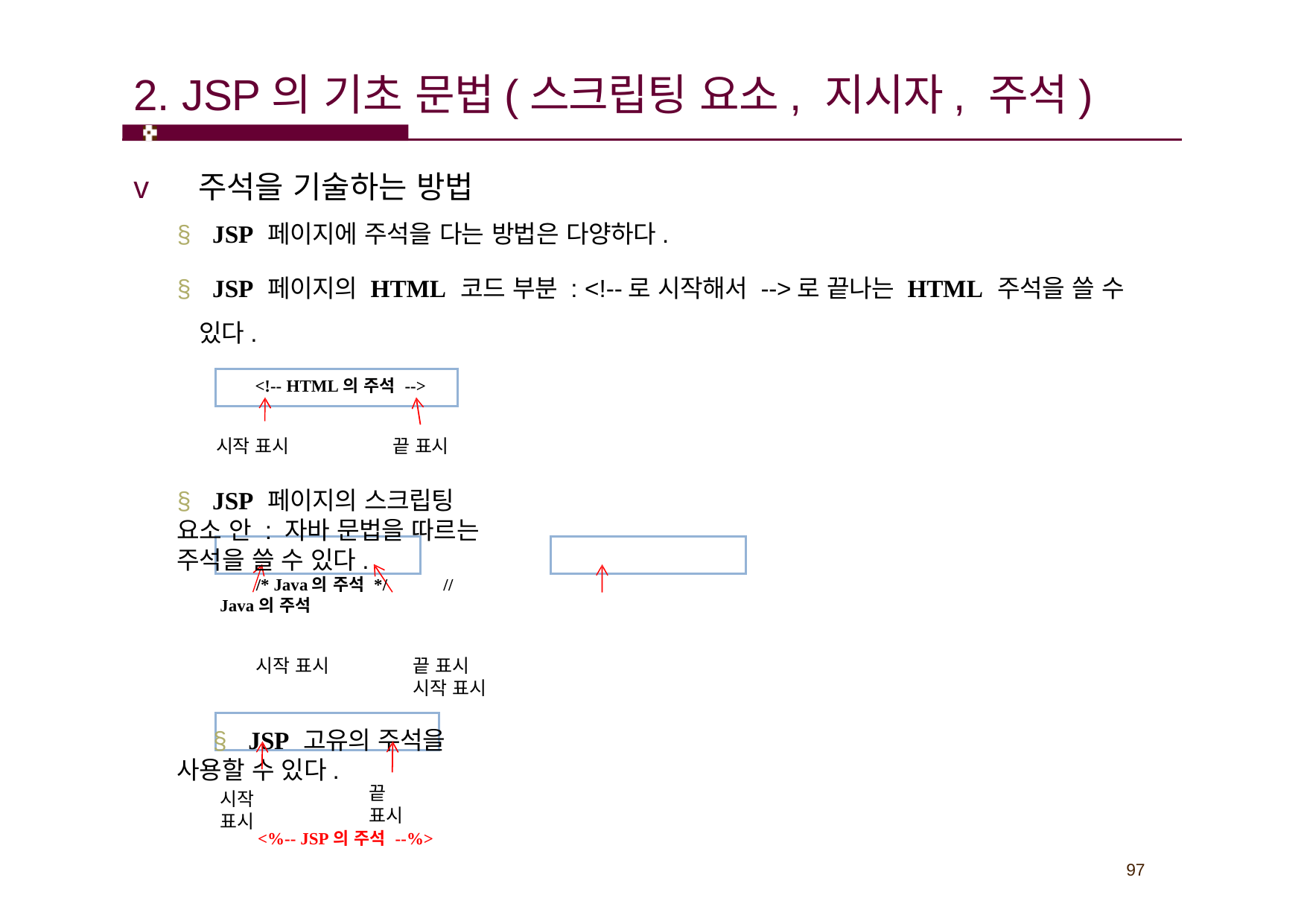

# 2. JSP의 기초 문법(스크립팅 요소, 지시자, 주석)

v  주석을 기술하는 방법
§  JSP 페이지에 주석을 다는 방법은 다양하다.
§  JSP 페이지의 HTML 코드 부분 : <!--로 시작해서 -->로 끝나는 HTML 주석을 쓸 수 있다.

<!-- HTML의 주석 -->

시작 표시	끝 표시

§  JSP 페이지의 스크립팅 요소 안 : 자바 문법을 따르는 주석을 쓸 수 있다.
/* Java의 주석 */	// Java의 주석

시작 표시	끝 표시	시작 표시

§  JSP 고유의 주석을 사용할 수 있다.

<%-- JSP의 주석 --%>

끝 표시
시작 표시
97